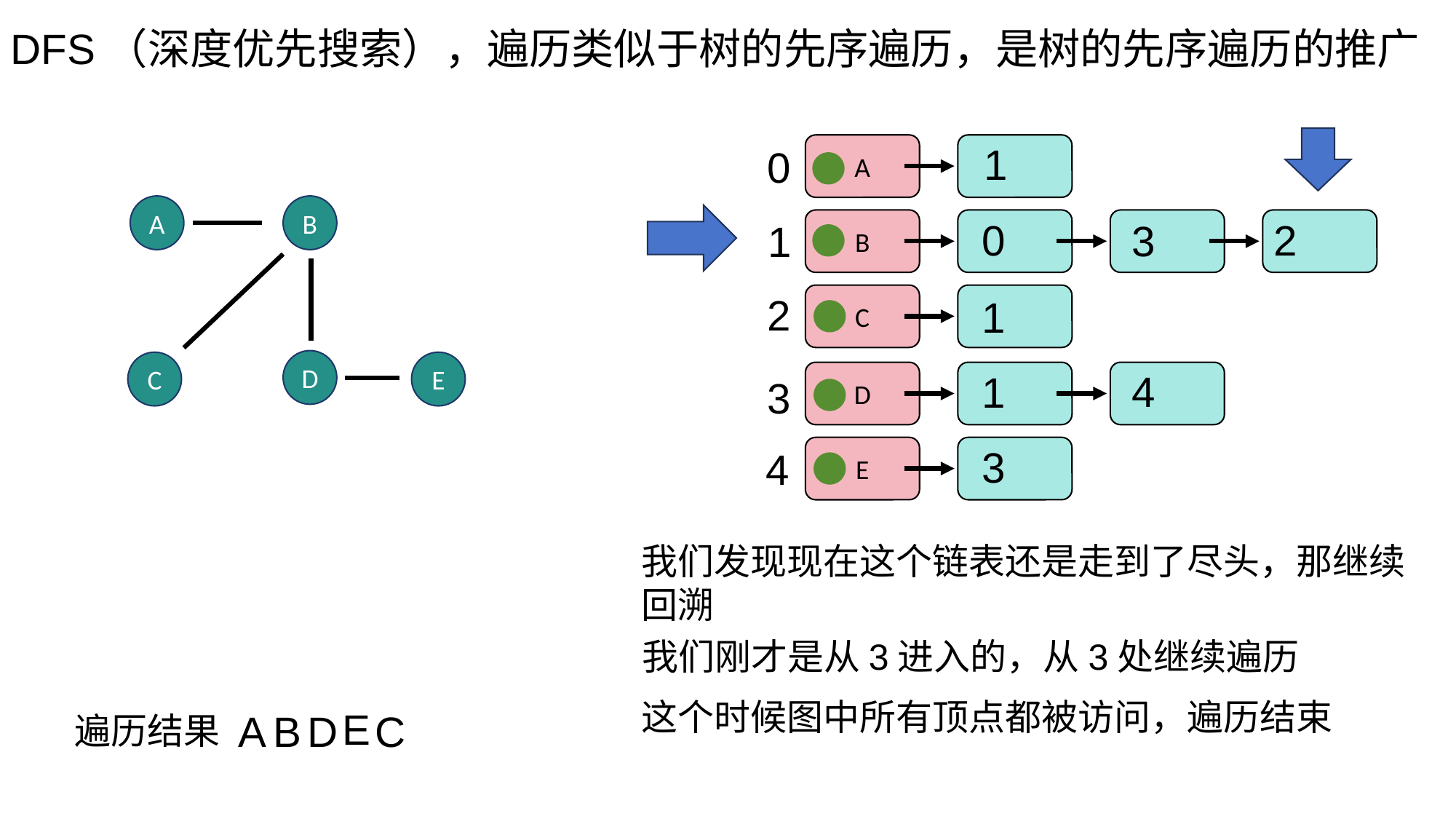

DFS（深度优先搜索），遍历类似于树的先序遍历，是树的先序遍历的推广

1
0
A

A
B
0
2
3
1
B

2
C

1

D
C
E
4
1
D

3

3
4
E

我们发现现在这个链表还是走到了尽头，那继续回溯
我们刚才是从3进入的，从3处继续遍历
这个时候图中所有顶点都被访问，遍历结束
E
A
B
D
C
遍历结果